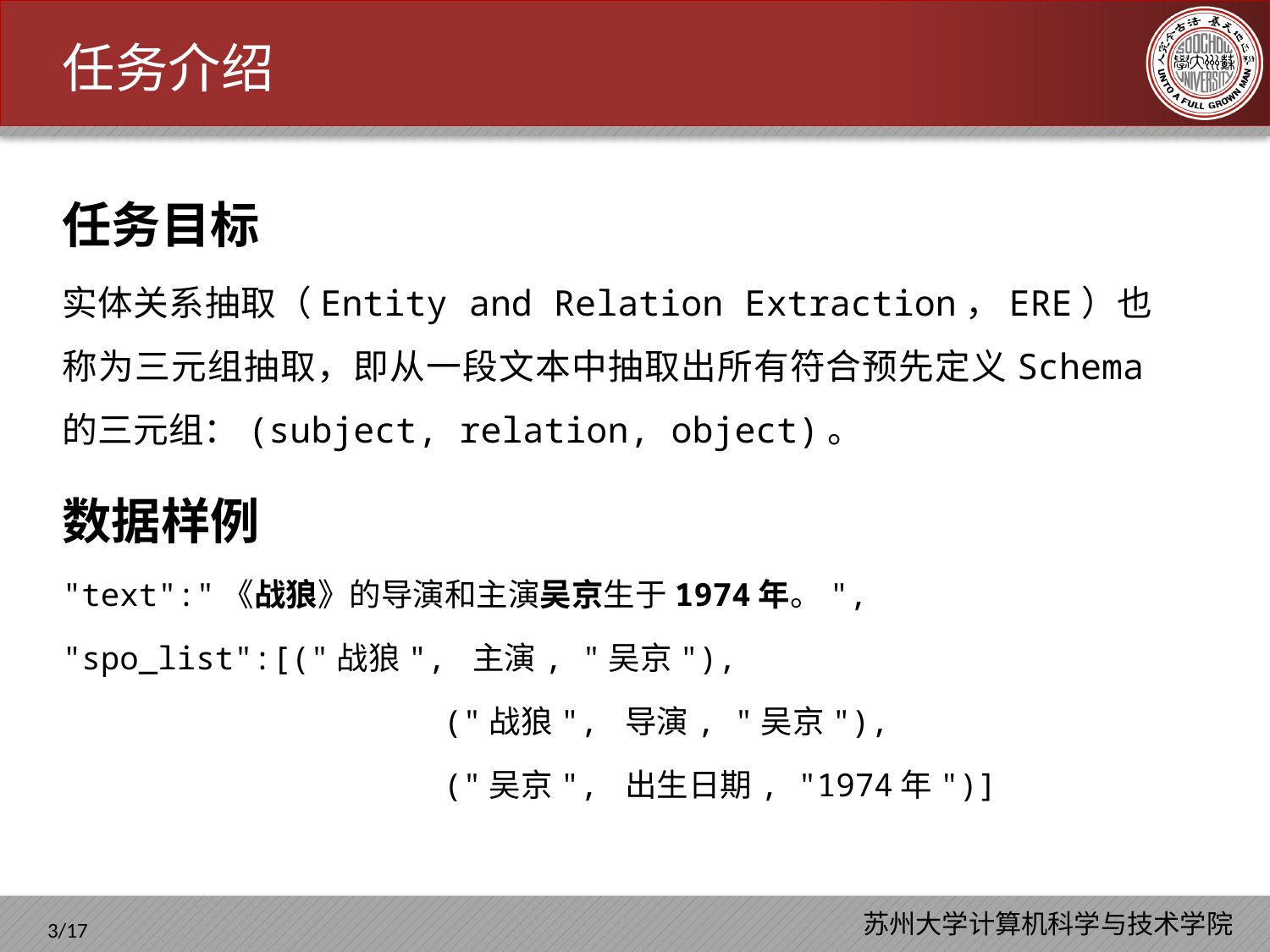

任务介绍
任务目标
实体关系抽取（Entity and Relation Extraction，ERE）也称为三元组抽取，即从一段文本中抽取出所有符合预先定义Schema的三元组：(subject, relation, object)。
数据样例
"text":"《战狼》的导演和主演吴京生于1974年。",
"spo_list":[("战狼", 主演, "吴京"),
 			("战狼", 导演, "吴京"),
			("吴京", 出生日期, "1974年")]